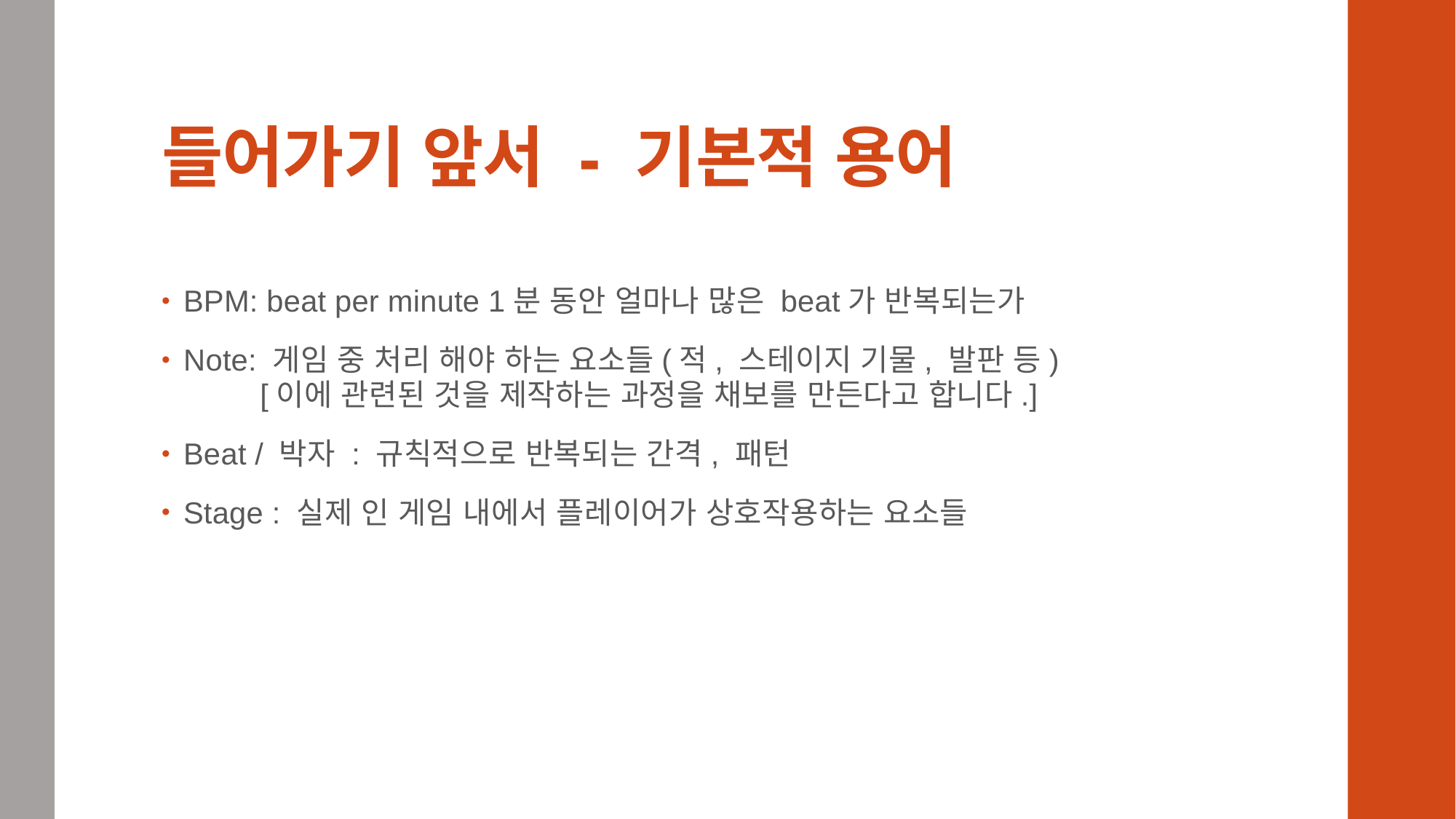

# 들어가기 앞서 - 기본적 용어

BPM: beat per minute 1분 동안 얼마나 많은 beat가 반복되는가
Note: 게임 중 처리 해야 하는 요소들(적, 스테이지 기물, 발판 등)
         [이에 관련된 것을 제작하는 과정을 채보를 만든다고 합니다.]
Beat / 박자 : 규칙적으로 반복되는 간격, 패턴
Stage : 실제 인 게임 내에서 플레이어가 상호작용하는 요소들